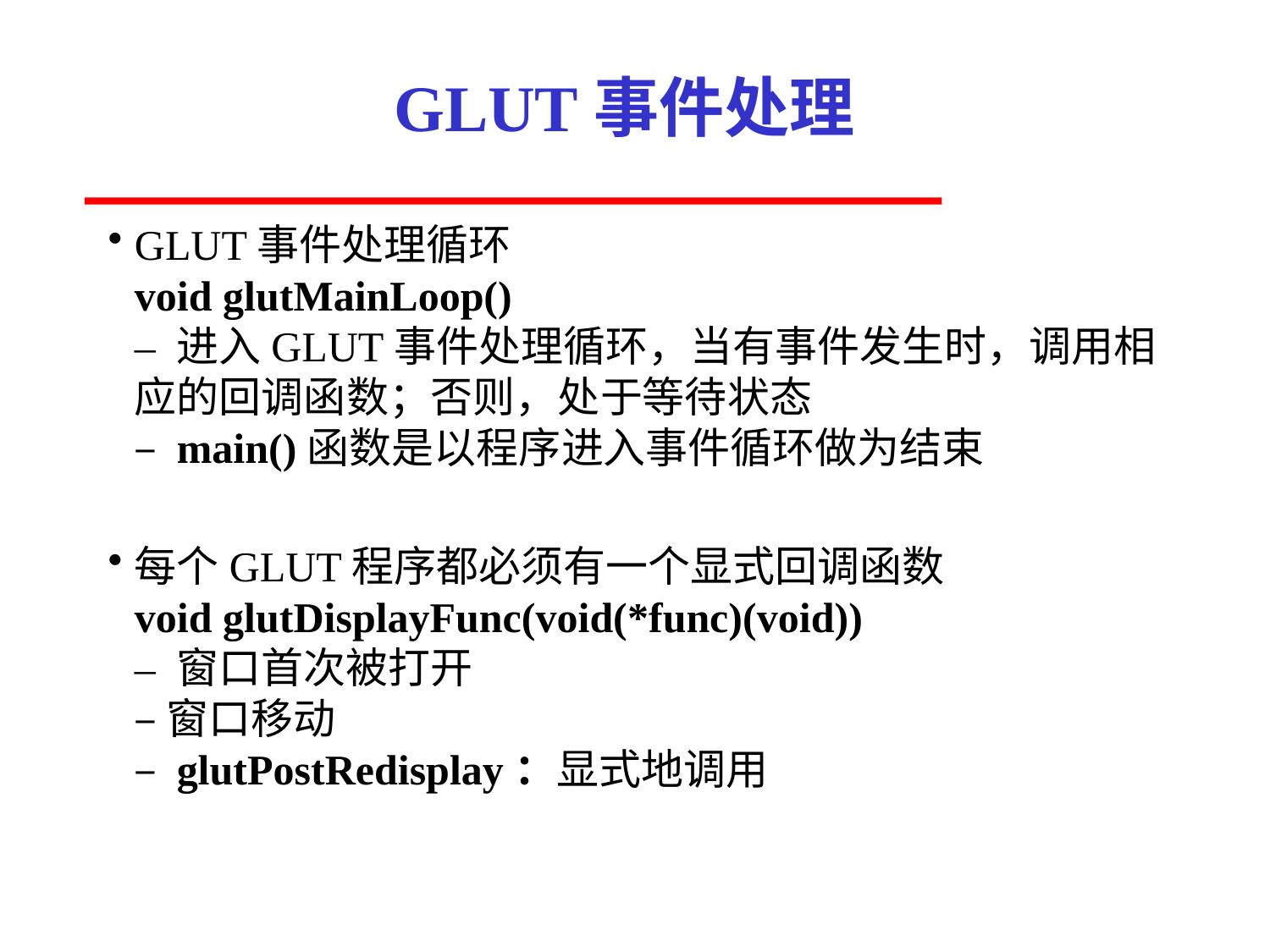

# GLUT事件处理
GLUT事件处理循环
void glutMainLoop()
– 进入GLUT事件处理循环，当有事件发生时，调用相应的回调函数；否则，处于等待状态
– main()函数是以程序进入事件循环做为结束

每个GLUT程序都必须有一个显式回调函数
void glutDisplayFunc(void(*func)(void))
– 窗口首次被打开
– 窗口移动
– glutPostRedisplay：显式地调用
64